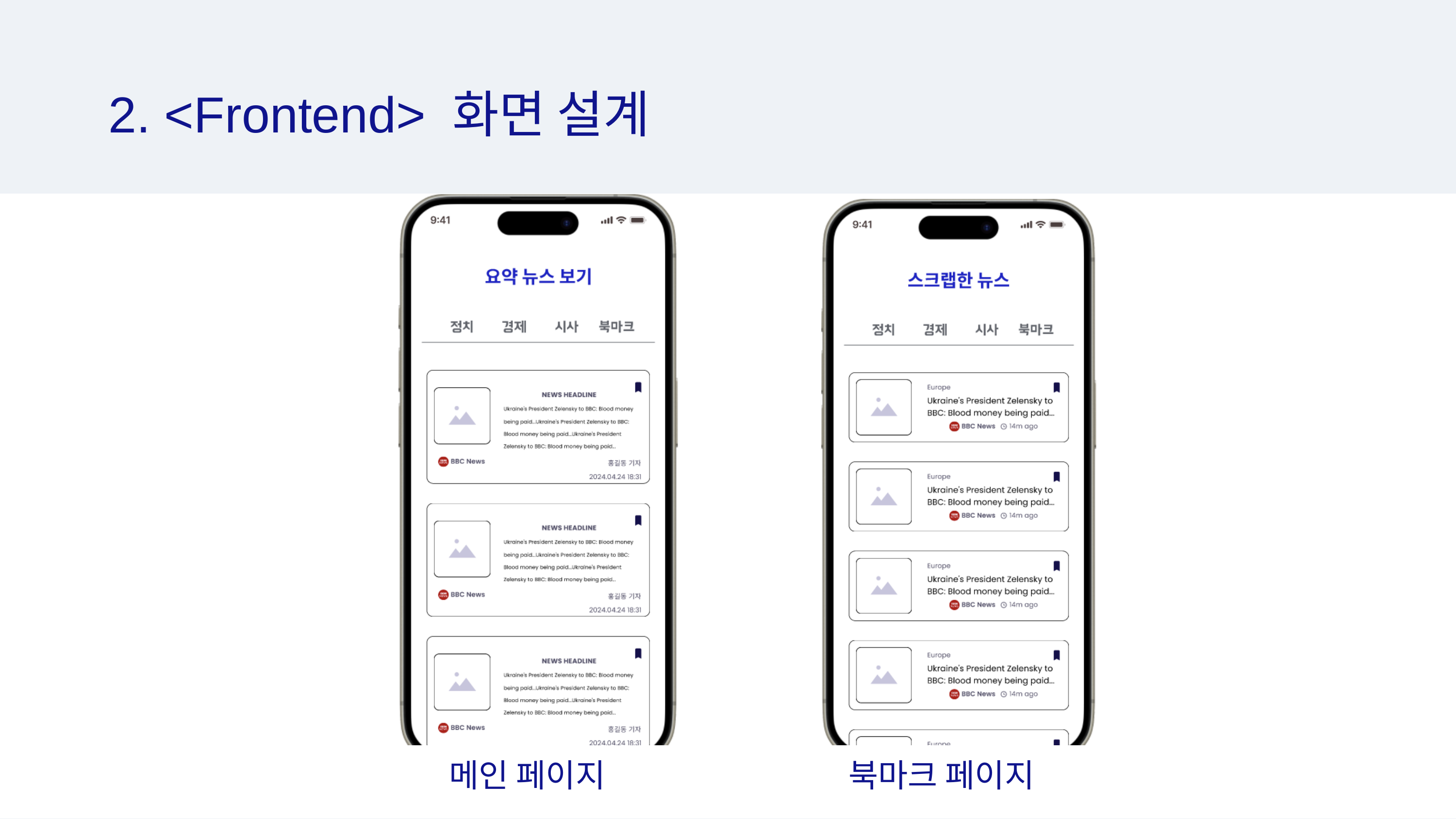

2. <Frontend> 화면 설계

메인 페이지
북마크 페이지